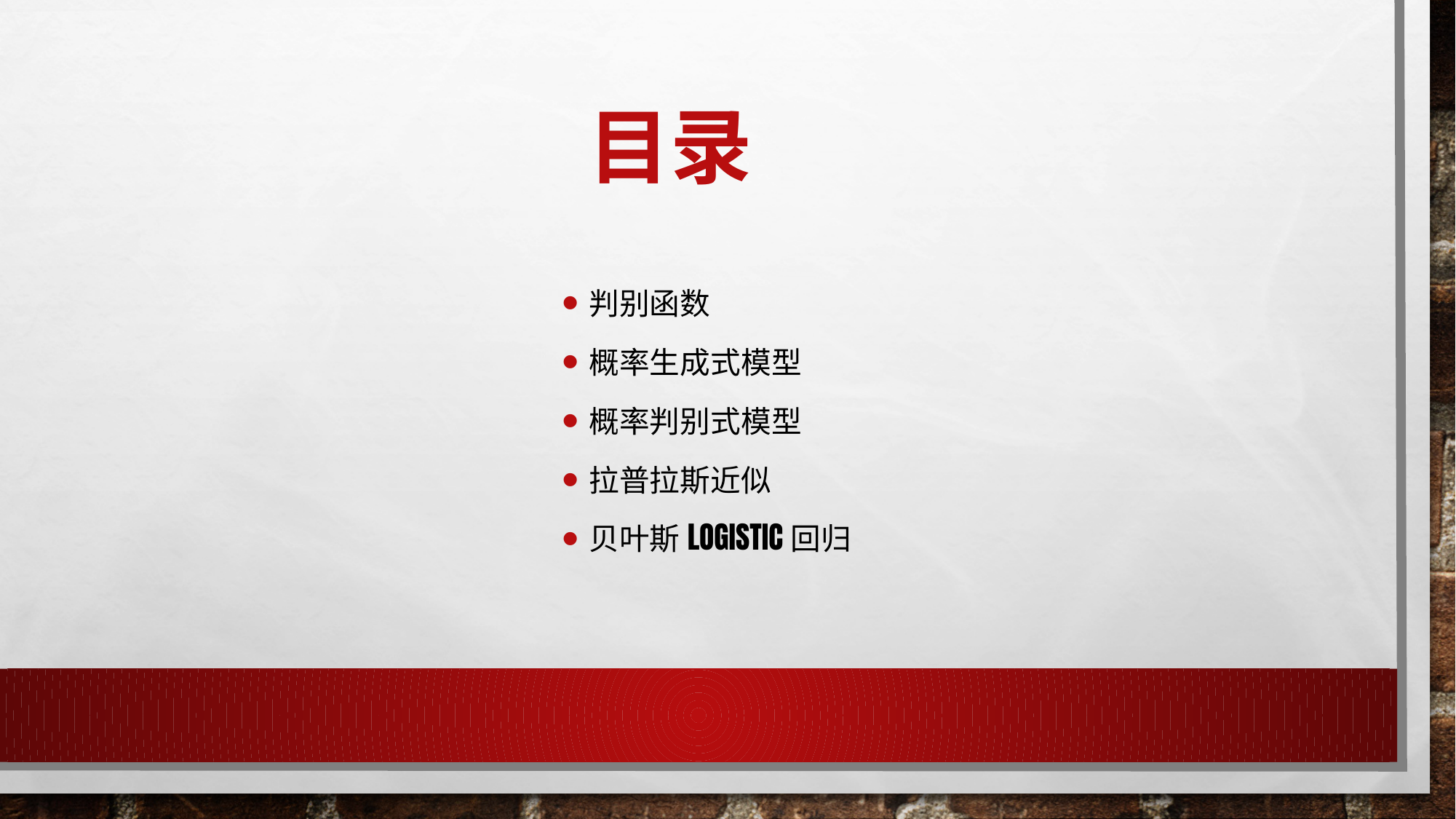

# 目录
判别函数
概率生成式模型
概率判别式模型
拉普拉斯近似
贝叶斯logistic回归